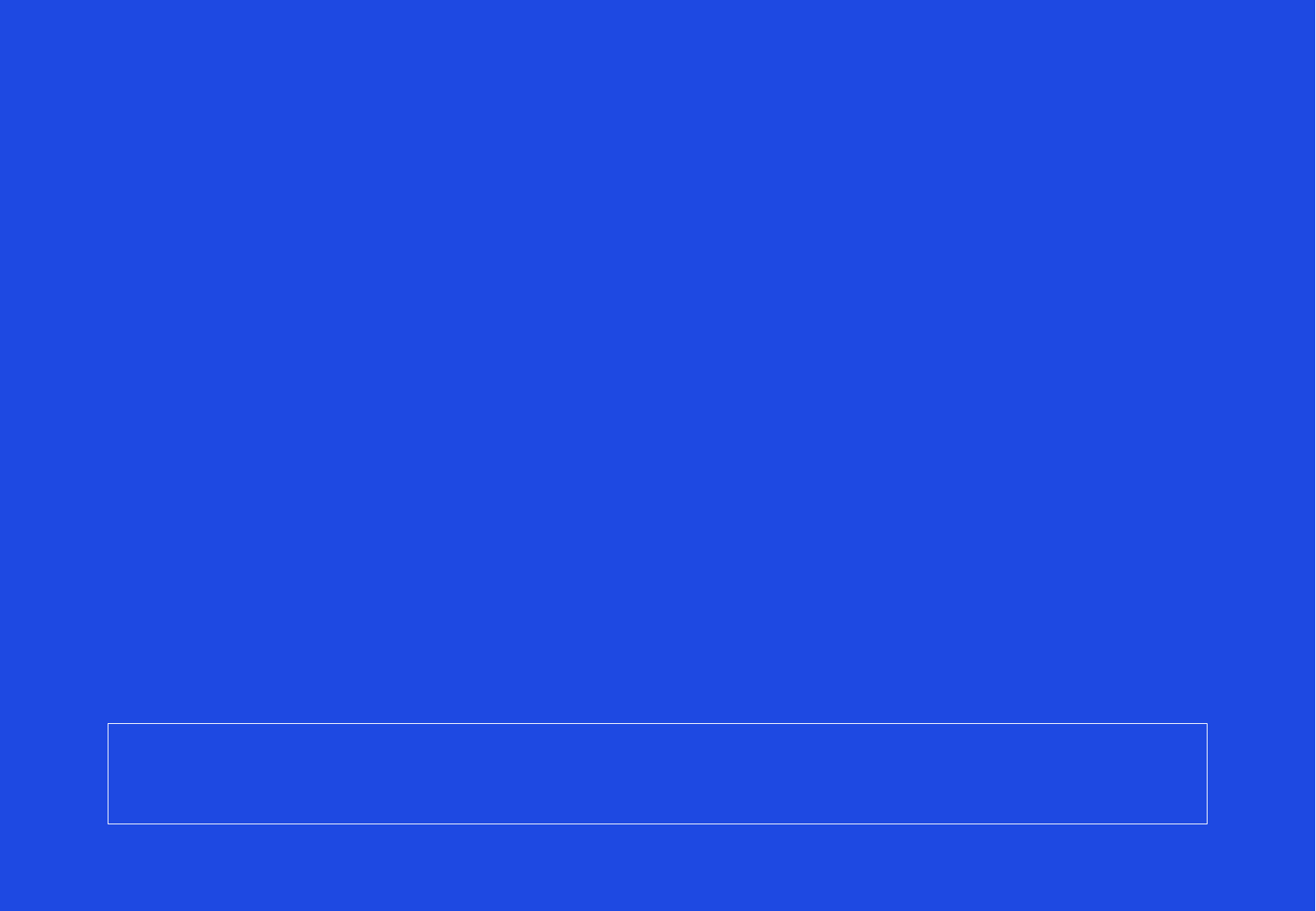

Contacts
삼정KPMG 경제연구원
| 박도휘 | 강민영 | 이시언 |
| --- | --- | --- |
| 수석연구원 | 책임연구원 | 연구원 |
| T 02-2112-0904 | T 02-2112-6617 | T 02-2112-0181 |
| E dohwipark@kr.kpmg.com | E minyoungkang@kr.kpmg.com | E seanlee7@kr.kpmg.com |
|  |  |  |
|  |  |  |
|  |  |  |
|  |  |  |
|  |  |  |
본 보고서는 삼정KPMG 경제연구원과 KPMG member firm 전문가들이 수집한 자료를 바탕으로 일반적인 정보를 제공할 목적으로 작성되었으며, 보고서에 포함된 자료의 완전성, 정확성 및 신뢰성을 확인하기 위한 절차를 밟은 것은 아닙니다. 본 보고서는 특정 기업이나 개인의 개별 사안에 대한 조언을 제공할 목적으로 작성된 것이 아니므로, 구체적인 의사결정이 필요한 경우에는 당 법인의 전문가와 상의하여 주시기 바랍니다. 삼정KPMG의 사전 동의 없이 본 보고서의 전체 또는 일부를 무단 배포, 인용, 발간, 복제할 수 없습니다.